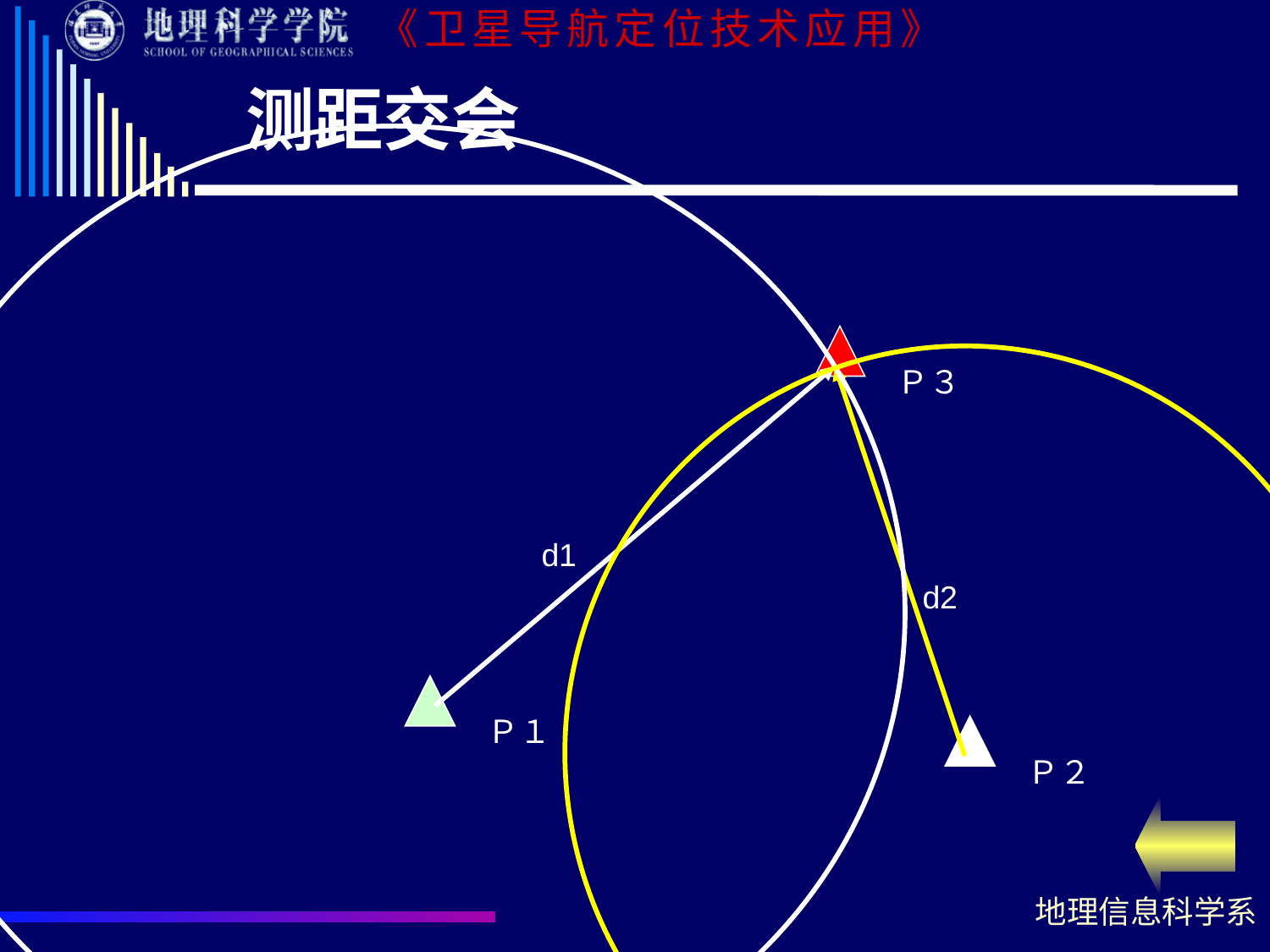

# 测距交会

Ｐ３

d1
d2

Ｐ１

Ｐ２